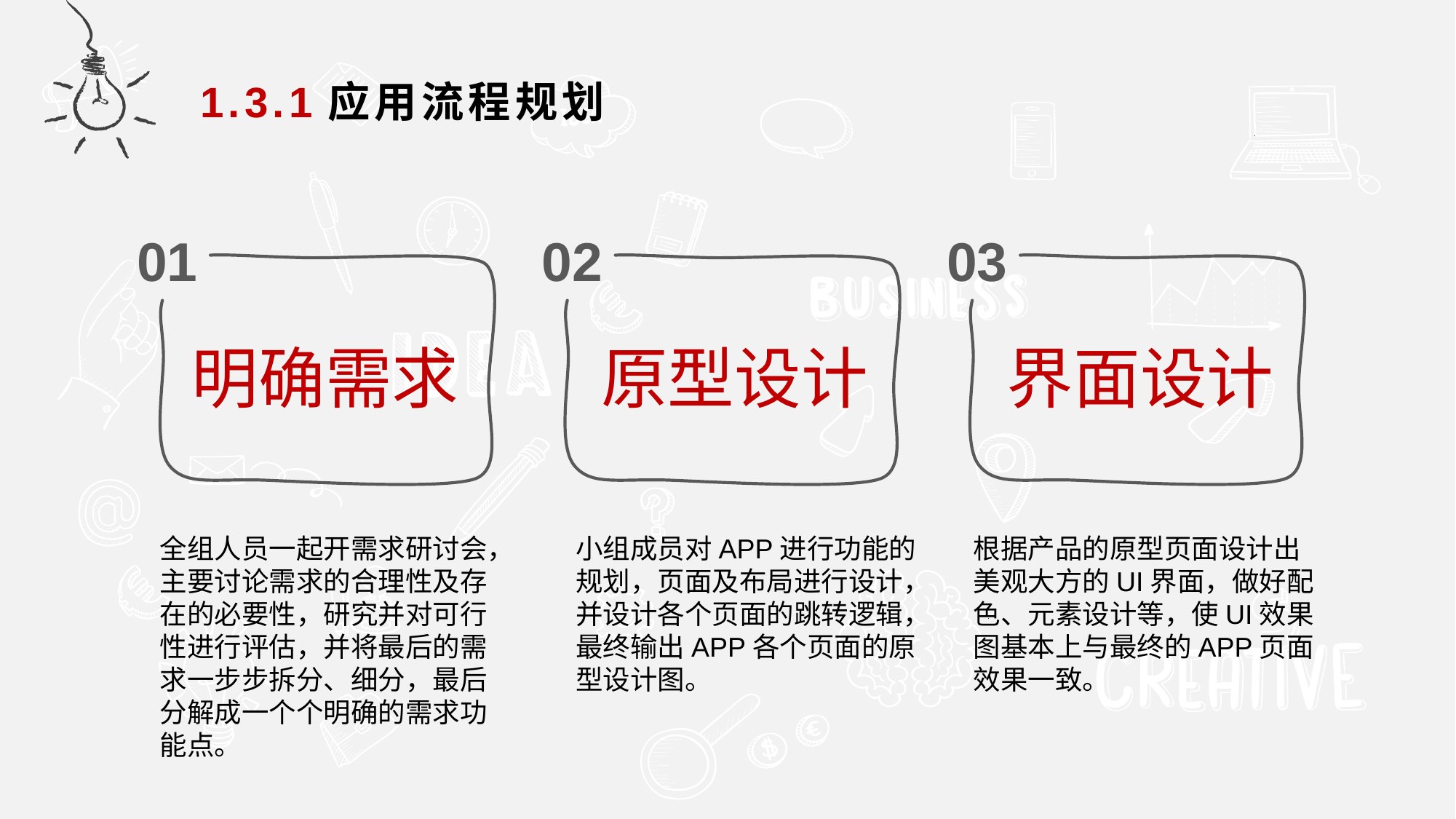

1.3.1应用流程规划
01

02

03

界面设计
原型设计
明确需求
根据产品的原型页面设计出美观大方的UI界面，做好配色、元素设计等，使UI效果图基本上与最终的APP页面效果一致。
全组人员一起开需求研讨会，主要讨论需求的合理性及存在的必要性，研究并对可行性进行评估，并将最后的需求一步步拆分、细分，最后分解成一个个明确的需求功能点。
小组成员对APP进行功能的规划，页面及布局进行设计，并设计各个页面的跳转逻辑，最终输出APP各个页面的原型设计图。